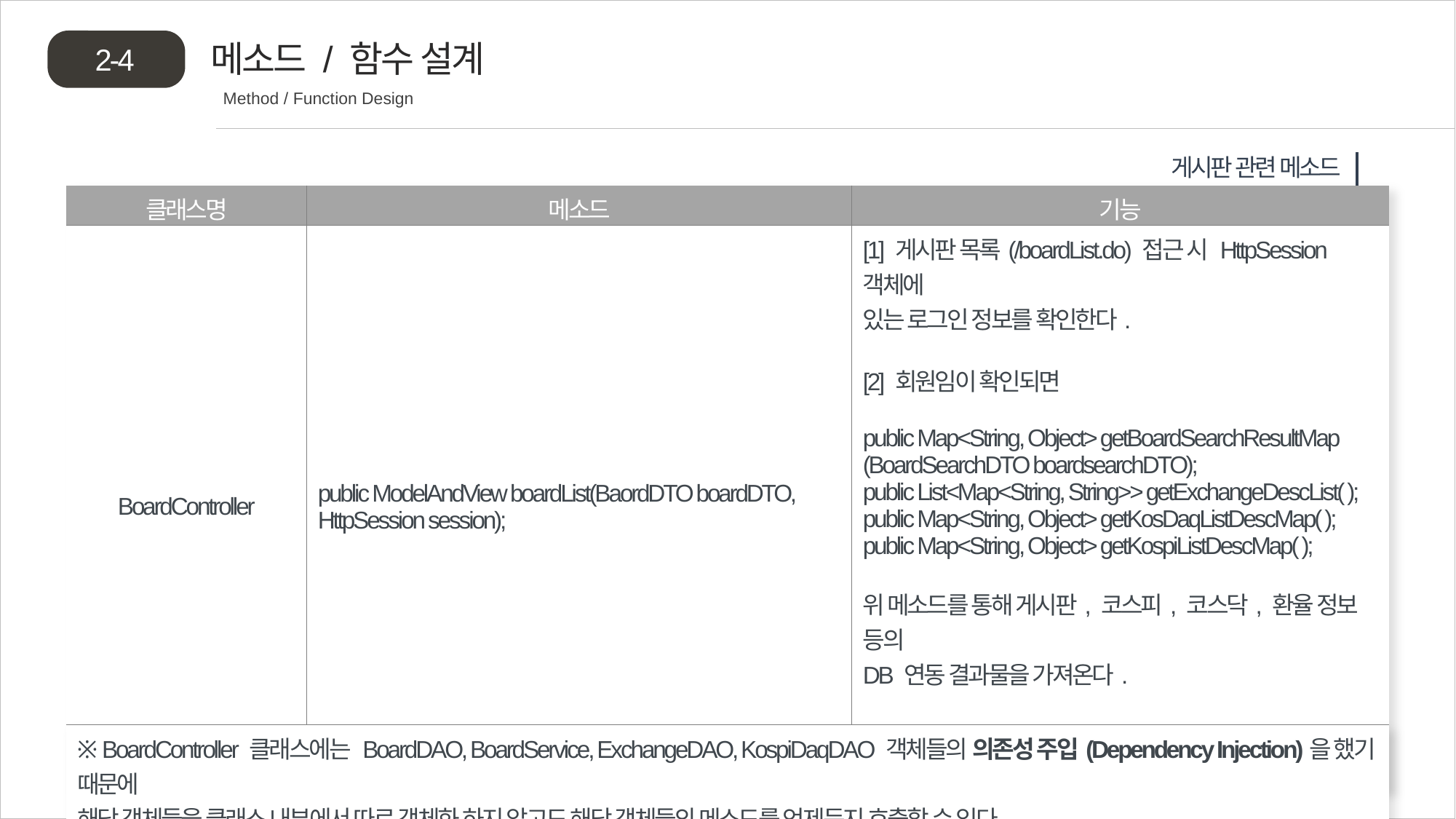

메소드 / 함수 설계
2-4
Method / Function Design
게시판 관련 메소드
| 클래스명 | 메소드 | 기능 |
| --- | --- | --- |
| BoardController | public ModelAndView boardList(BaordDTO boardDTO, HttpSession session); | [1] 게시판 목록(/boardList.do) 접근 시 HttpSession 객체에 있는 로그인 정보를 확인한다. [2] 회원임이 확인되면 public Map<String, Object> getBoardSearchResultMap (BoardSearchDTO boardsearchDTO); public List<Map<String, String>> getExchangeDescList( ); public Map<String, Object> getKosDaqListDescMap( ); public Map<String, Object> getKospiListDescMap( ); 위 메소드를 통해 게시판, 코스피, 코스닥, 환율 정보 등의 DB 연동 결과물을 가져온다. [3] 받아 온 DB 연동 결과물이 반영된 게시판 페이지(boardList.jsp)를 ModelAndView 객체에 저장하여 리턴한다. |
| ※ BoardController 클래스에는 BoardDAO, BoardService, ExchangeDAO, KospiDaqDAO 객체들의 의존성 주입(Dependency Injection)을 했기 때문에 해당 객체들을 클래스 내부에서 따로 객체화 하지 않고도 해당 객체들의 메소드를 언제든지 호출할 수 있다. |
| --- |